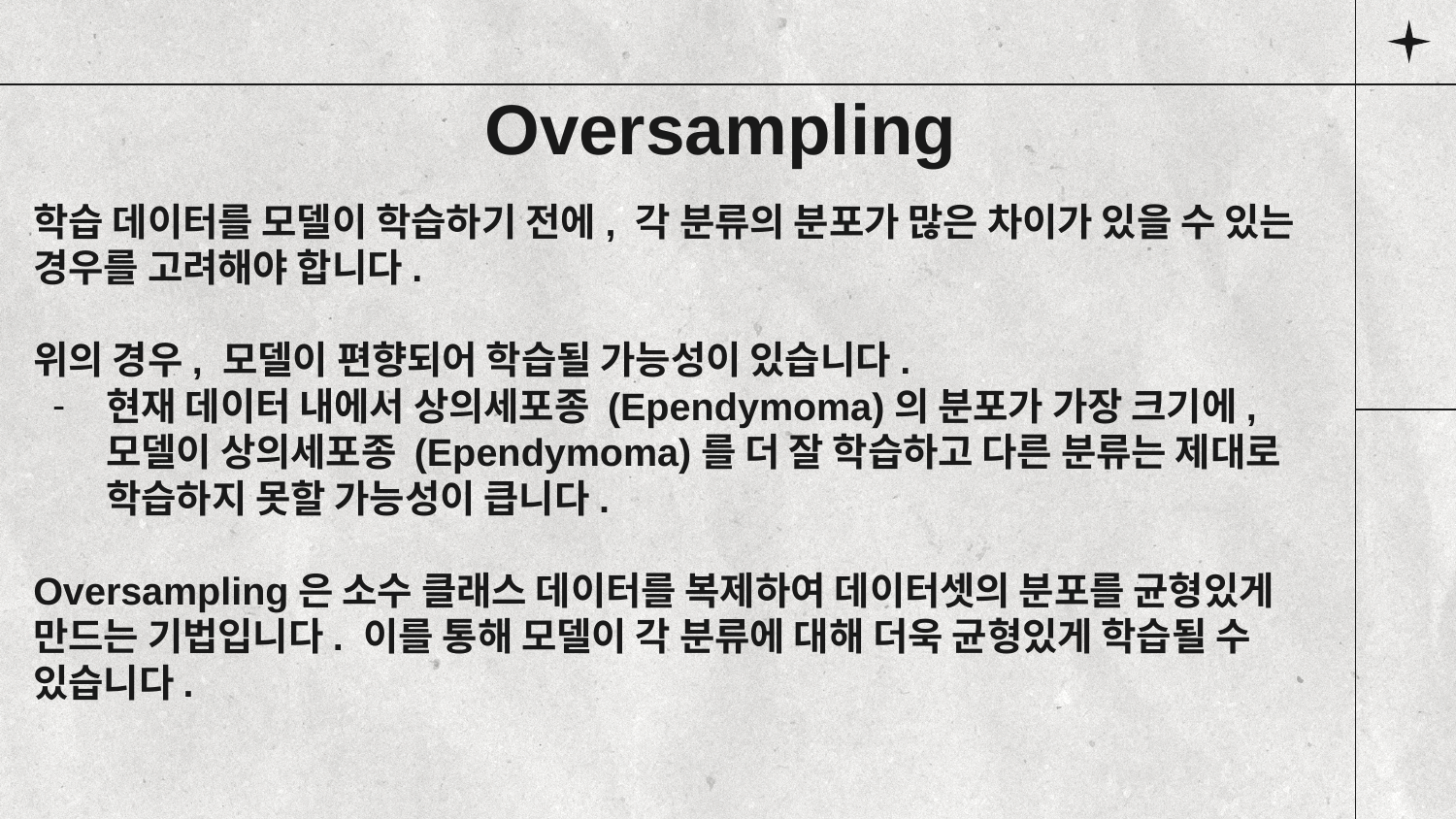

# Oversampling
학습 데이터를 모델이 학습하기 전에, 각 분류의 분포가 많은 차이가 있을 수 있는 경우를 고려해야 합니다.

위의 경우, 모델이 편향되어 학습될 가능성이 있습니다.
현재 데이터 내에서 상의세포종 (Ependymoma)의 분포가 가장 크기에, 모델이 상의세포종 (Ependymoma)를 더 잘 학습하고 다른 분류는 제대로 학습하지 못할 가능성이 큽니다.

Oversampling은 소수 클래스 데이터를 복제하여 데이터셋의 분포를 균형있게 만드는 기법입니다. 이를 통해 모델이 각 분류에 대해 더욱 균형있게 학습될 수 있습니다.